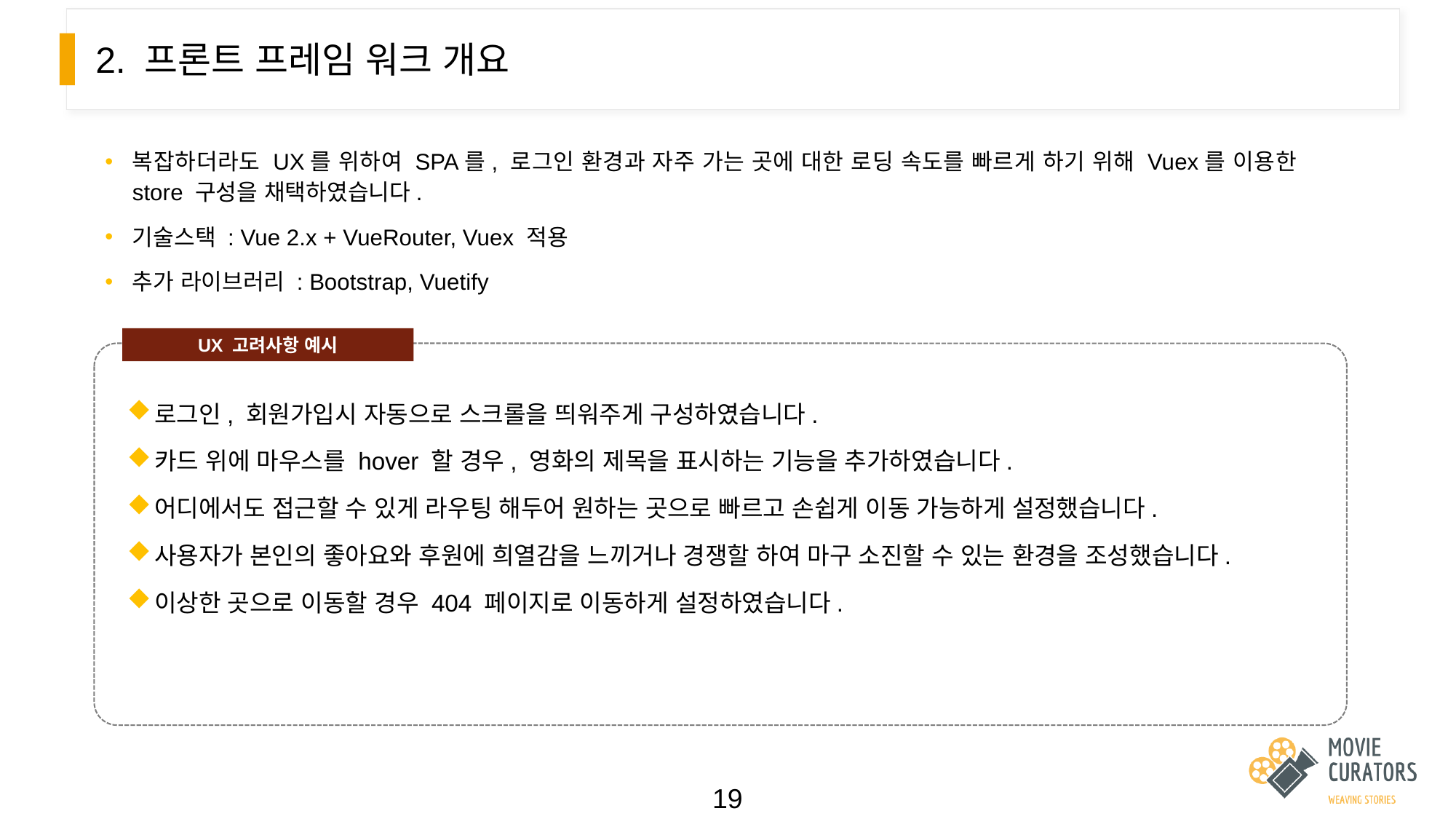

# 2. 프론트 프레임 워크 개요
복잡하더라도 UX를 위하여 SPA를, 로그인 환경과 자주 가는 곳에 대한 로딩 속도를 빠르게 하기 위해 Vuex를 이용한 store 구성을 채택하였습니다.
기술스택 : Vue 2.x + VueRouter, Vuex 적용
추가 라이브러리 : Bootstrap, Vuetify
UX 고려사항 예시

로그인, 회원가입시 자동으로 스크롤을 띄워주게 구성하였습니다.
카드 위에 마우스를 hover 할 경우, 영화의 제목을 표시하는 기능을 추가하였습니다.
어디에서도 접근할 수 있게 라우팅 해두어 원하는 곳으로 빠르고 손쉽게 이동 가능하게 설정했습니다.
사용자가 본인의 좋아요와 후원에 희열감을 느끼거나 경쟁할 하여 마구 소진할 수 있는 환경을 조성했습니다.
이상한 곳으로 이동할 경우 404 페이지로 이동하게 설정하였습니다.
19